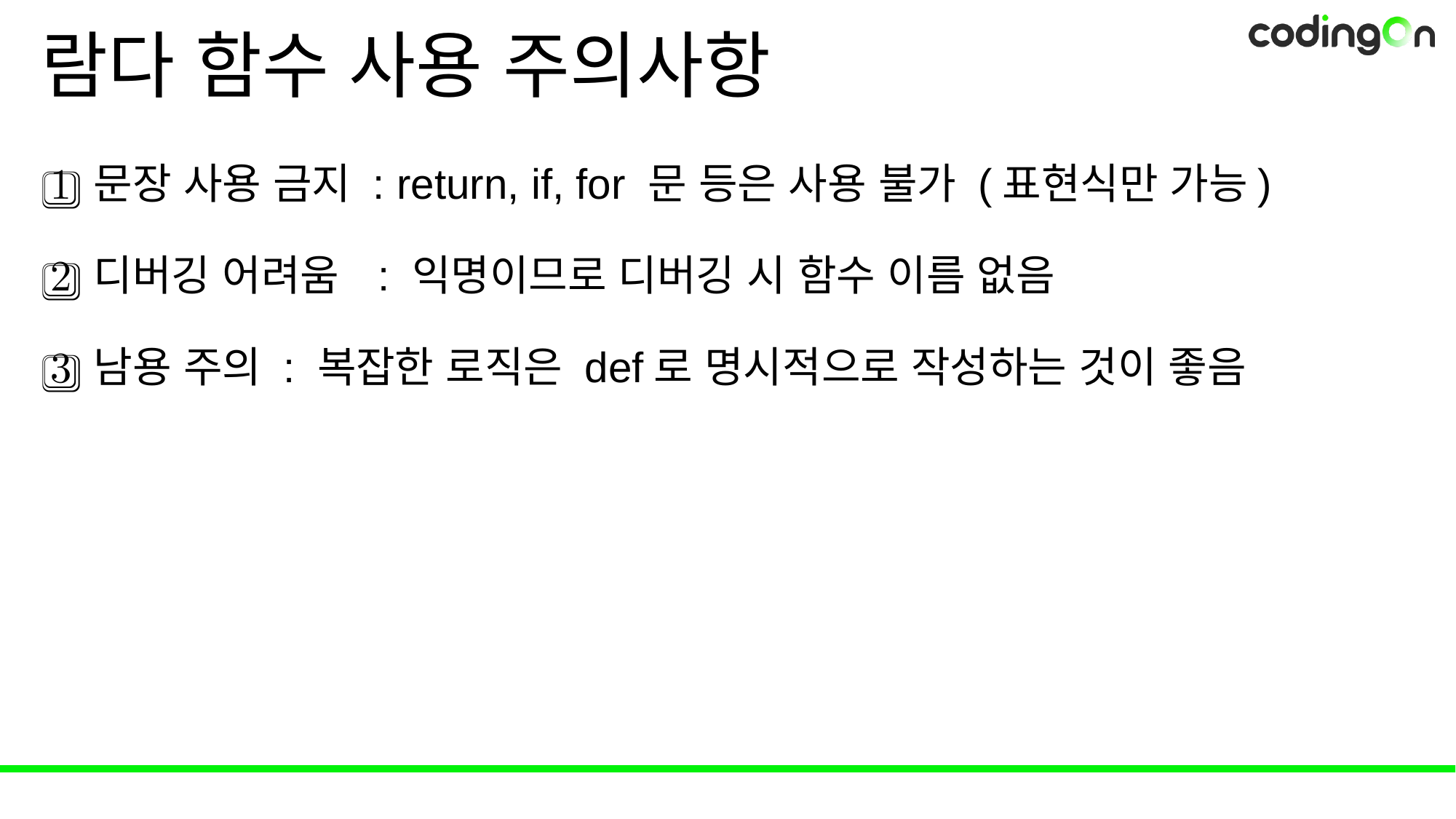

# 람다 함수 사용 주의사항
1️⃣ 문장 사용 금지 : return, if, for 문 등은 사용 불가 (표현식만 가능)
2️⃣ 디버깅 어려움	: 익명이므로 디버깅 시 함수 이름 없음
3️⃣ 남용 주의 : 복잡한 로직은 def로 명시적으로 작성하는 것이 좋음